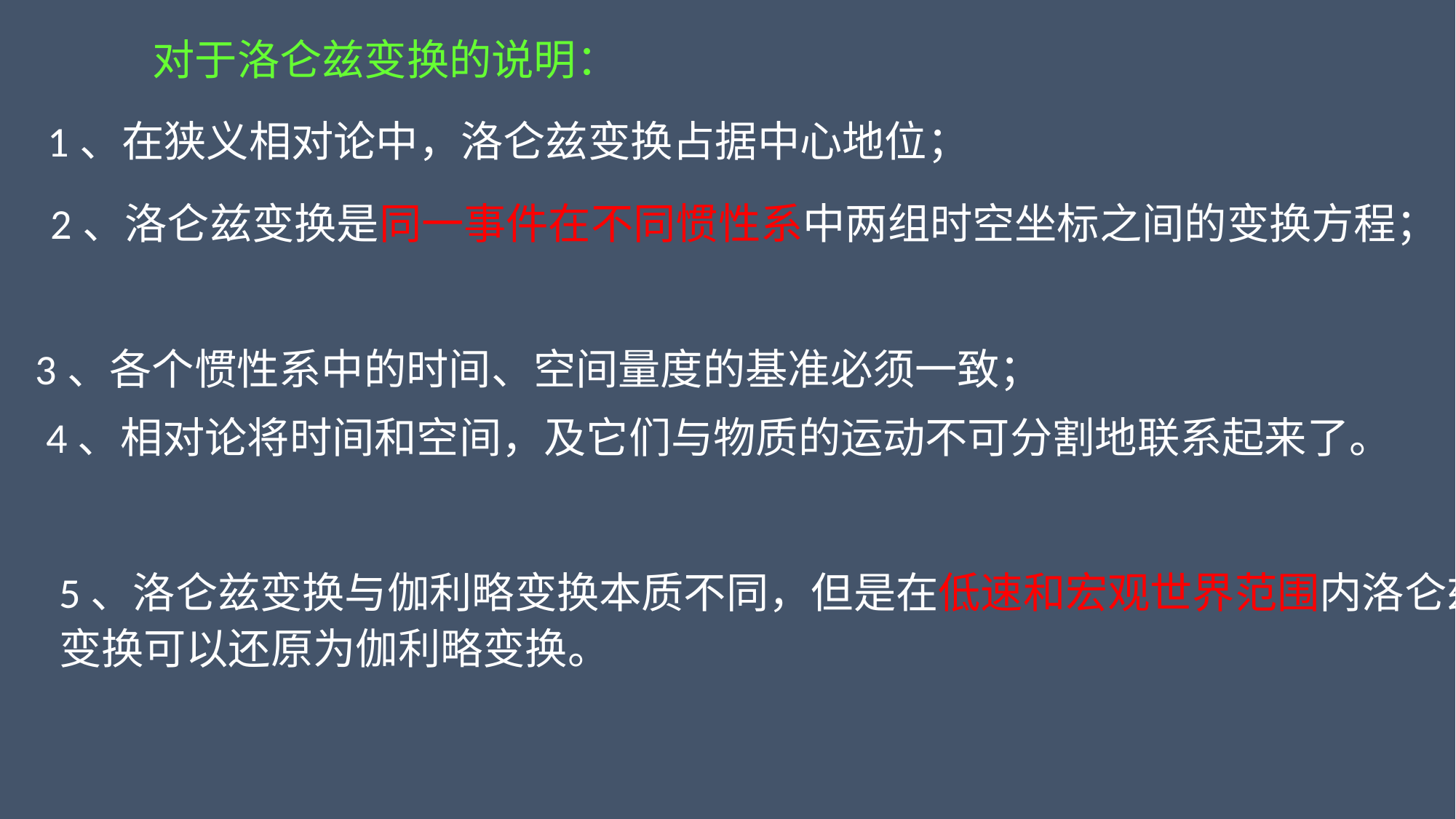

对于洛仑兹变换的说明：
1、在狭义相对论中，洛仑兹变换占据中心地位；
2、洛仑兹变换是同一事件在不同惯性系中两组时空坐标之间的变换方程；
3、各个惯性系中的时间、空间量度的基准必须一致；
4、相对论将时间和空间，及它们与物质的运动不可分割地联系起来了。
5、洛仑兹变换与伽利略变换本质不同，但是在低速和宏观世界范围内洛仑兹变换可以还原为伽利略变换。